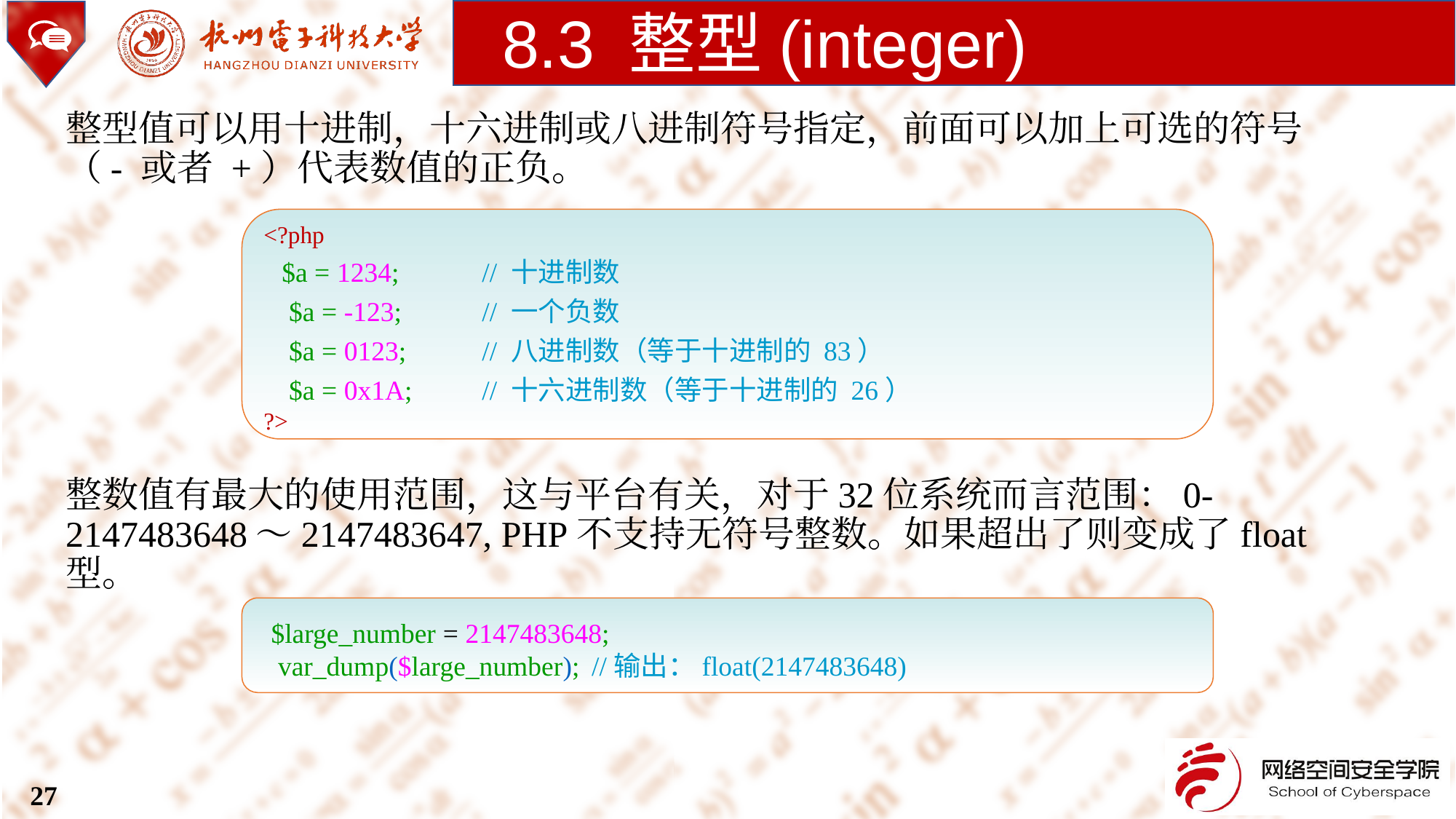

8.3 整型(integer)
整型值可以用十进制，十六进制或八进制符号指定，前面可以加上可选的符号（- 或者 +）代表数值的正负。

整数值有最大的使用范围，这与平台有关，对于32位系统而言范围：0-2147483648～2147483647, PHP不支持无符号整数。如果超出了则变成了float型。
<?php
   $a = 1234; 	// 十进制数
   $a = -123; 	// 一个负数
   $a = 0123; 	// 八进制数（等于十进制的 83）
   $a = 0x1A; 	// 十六进制数（等于十进制的 26）
?>
  $large_number = 2147483648;
   var_dump($large_number);	 //输出：float(2147483648)
27